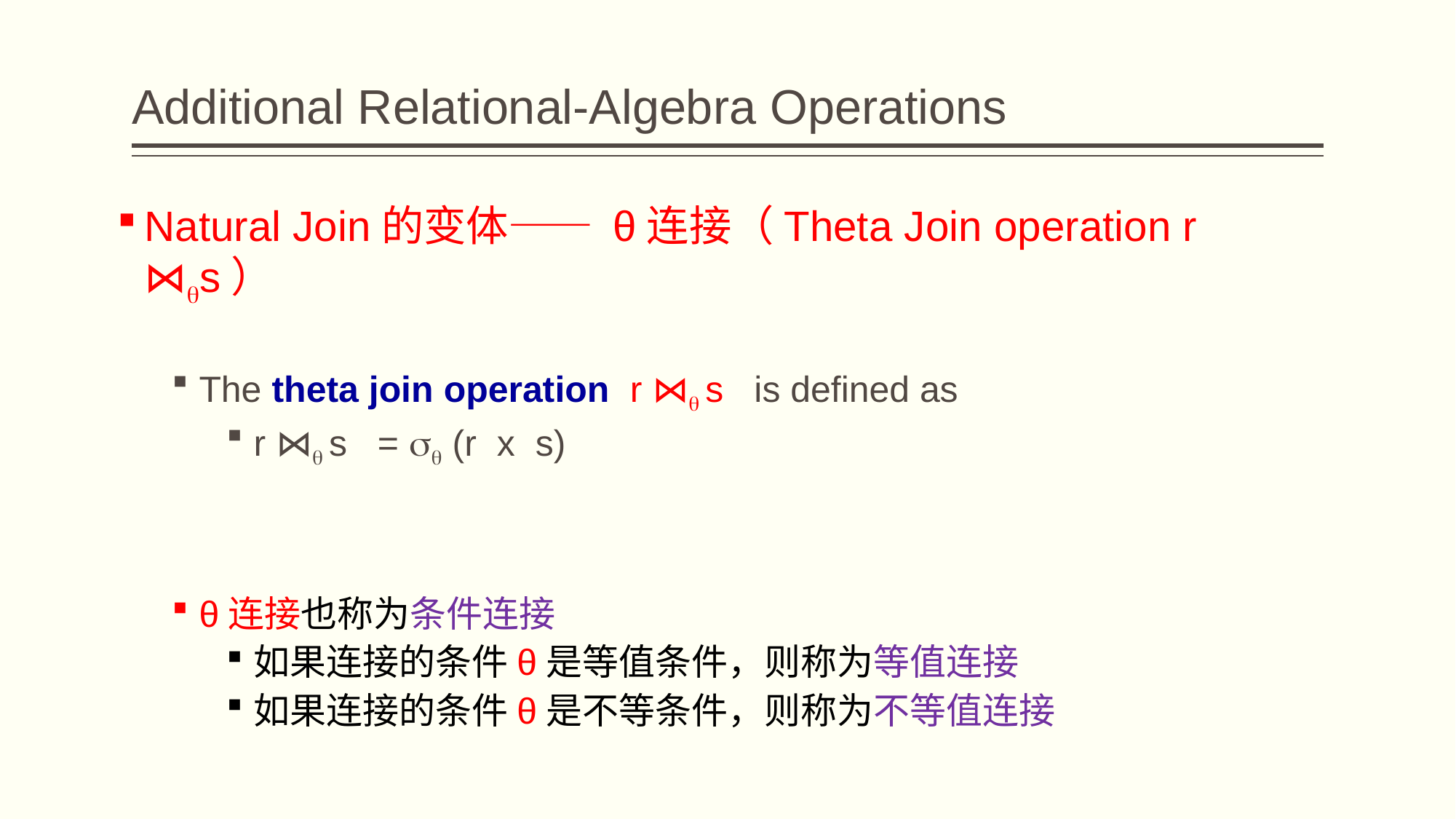

# Additional Relational-Algebra Operations
Natural Join的变体—— θ连接（Theta Join operation r ⋈θs）

The theta join operation  r ⋈θ s   is defined as
r ⋈θ s   = σθ (r  x  s)

θ连接也称为条件连接
如果连接的条件θ是等值条件，则称为等值连接
如果连接的条件θ是不等条件，则称为不等值连接